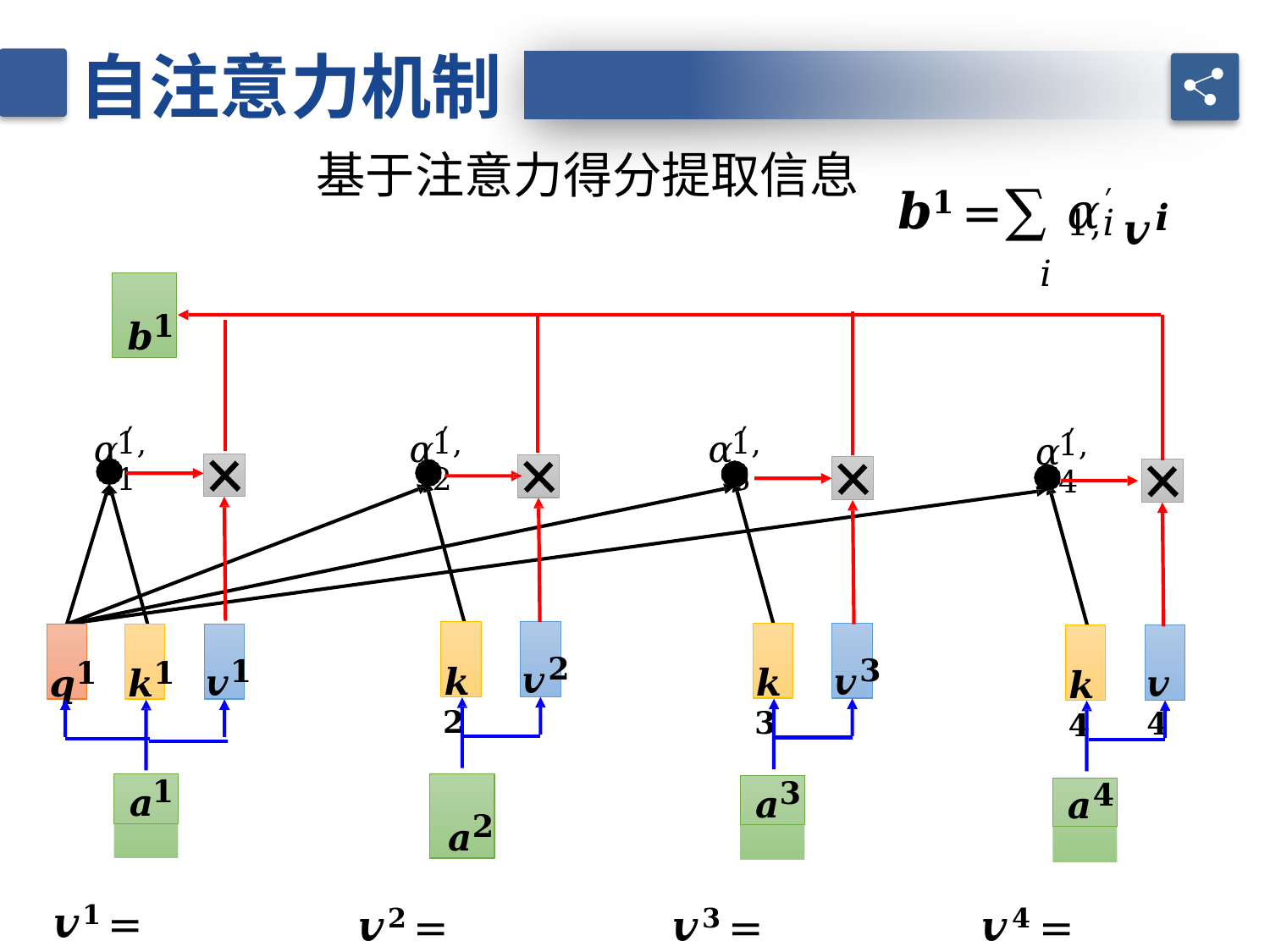

自注意力机制

基于注意力得分提取信息
𝒗𝒊
𝒃𝟏 =∑ 𝛼′
1,𝑖
𝑖

𝒃𝟏

𝛼′
𝛼′
𝛼′
𝛼′
1,1
1,2
1,3
1,4

𝒗𝟐
𝒌𝟐
𝒗𝟑
𝒗𝟏
𝒌𝟑
𝒗𝟒
𝒒𝟏
𝒌𝟏
𝒌𝟒

𝒂𝟏

𝒂𝟐

𝒂𝟑

𝒂𝟒
𝒗𝟏 = 𝑊𝑣𝒂𝟏
𝒗𝟐 = 𝑊𝑣𝒂𝟐
𝒗𝟑 = 𝑊𝑣𝒂𝟑
𝒗𝟒 = 𝑊𝑣𝒂𝟒